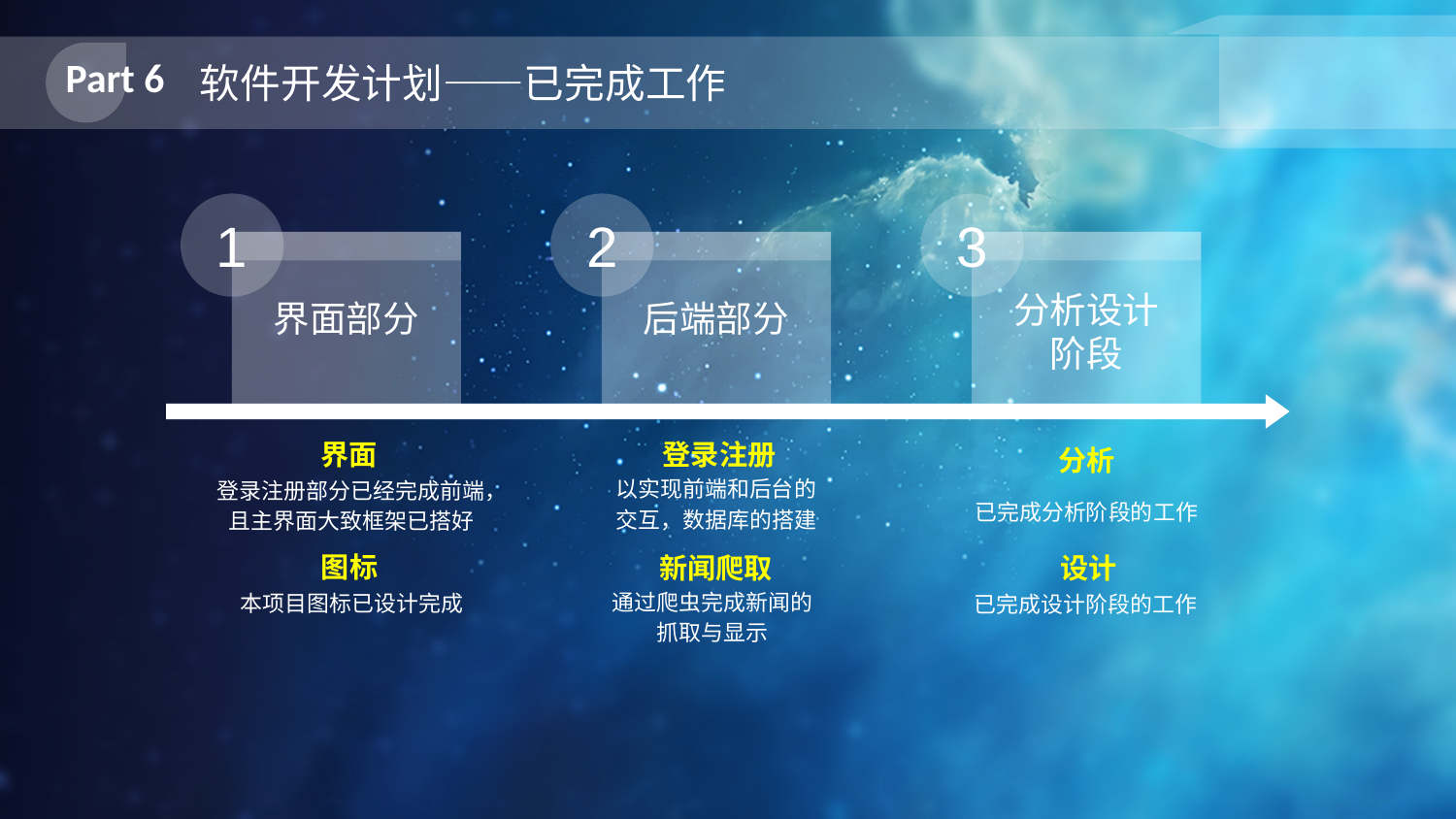

Part 6
软件开发计划——已完成工作

1
界面部分

2
后端部分

3
分析设计阶段

界面
登录注册部分已经完成前端，且主界面大致框架已搭好
登录注册
以实现前端和后台的交互，数据库的搭建
分析

已完成分析阶段的工作
图标
本项目图标已设计完成
新闻爬取
通过爬虫完成新闻的抓取与显示
设计
已完成设计阶段的工作